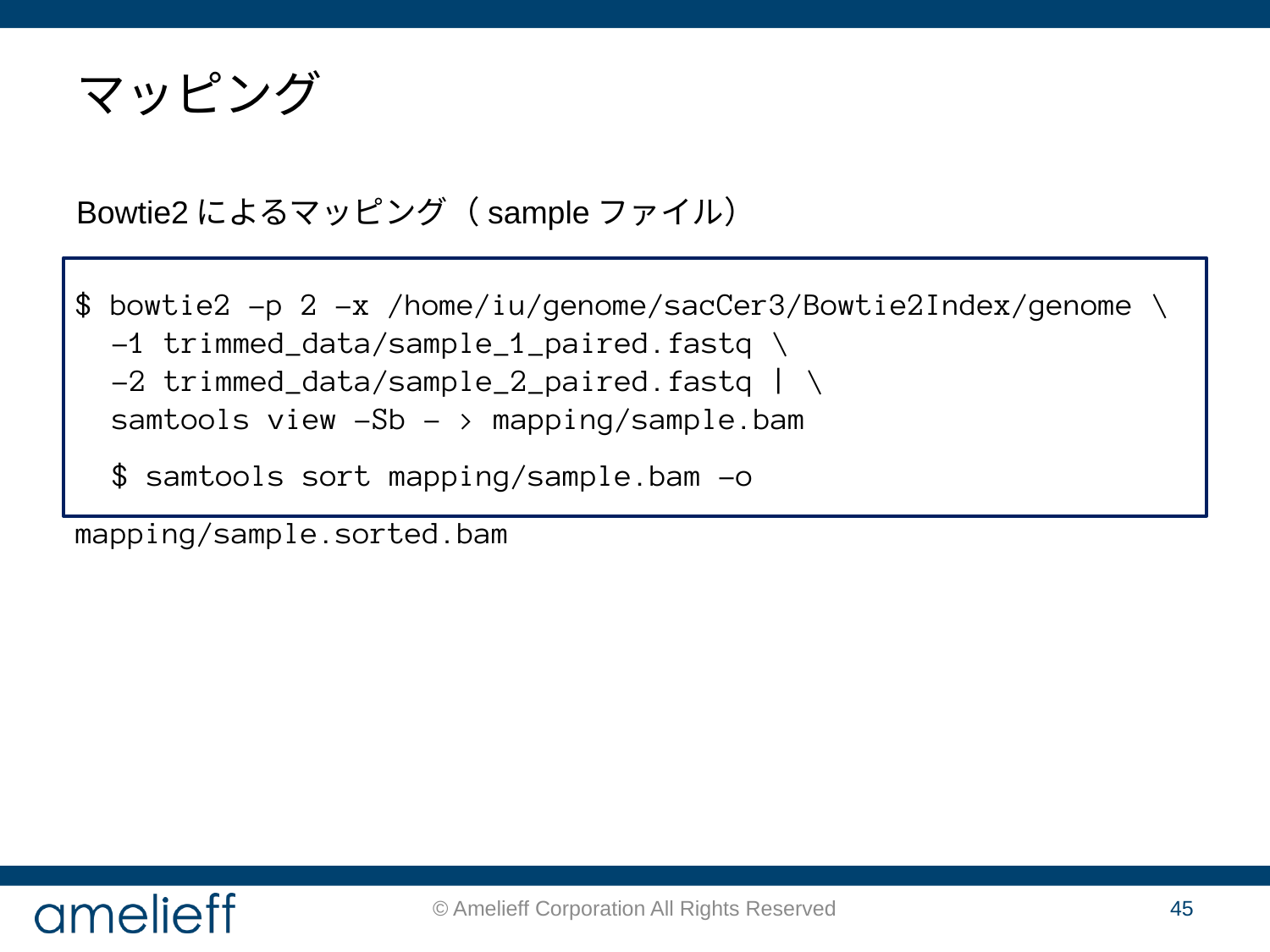

# マッピング
Bowtie2によるマッピング（sampleファイル）
$ bowtie2 -p 2 -x /home/iu/genome/sacCer3/Bowtie2Index/genome \
-1 trimmed_data/sample_1_paired.fastq \
-2 trimmed_data/sample_2_paired.fastq | \
samtools view -Sb - > mapping/sample.bam
$ samtools sort mapping/sample.bam -o mapping/sample.sorted.bam
© Amelieff Corporation All Rights Reserved
45